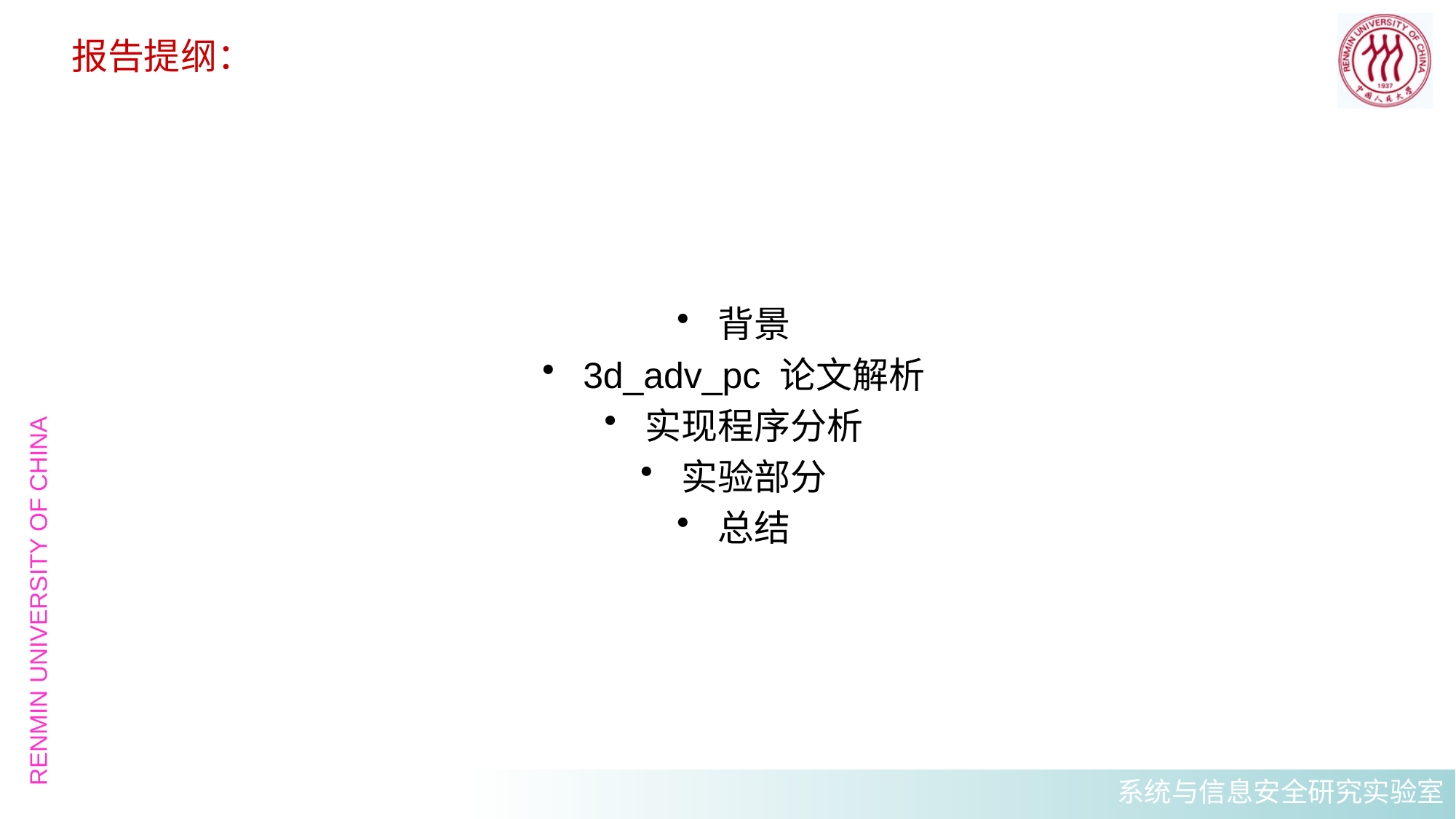

# 报告提纲：

背景
3d_adv_pc 论文解析
实现程序分析
实验部分
总结